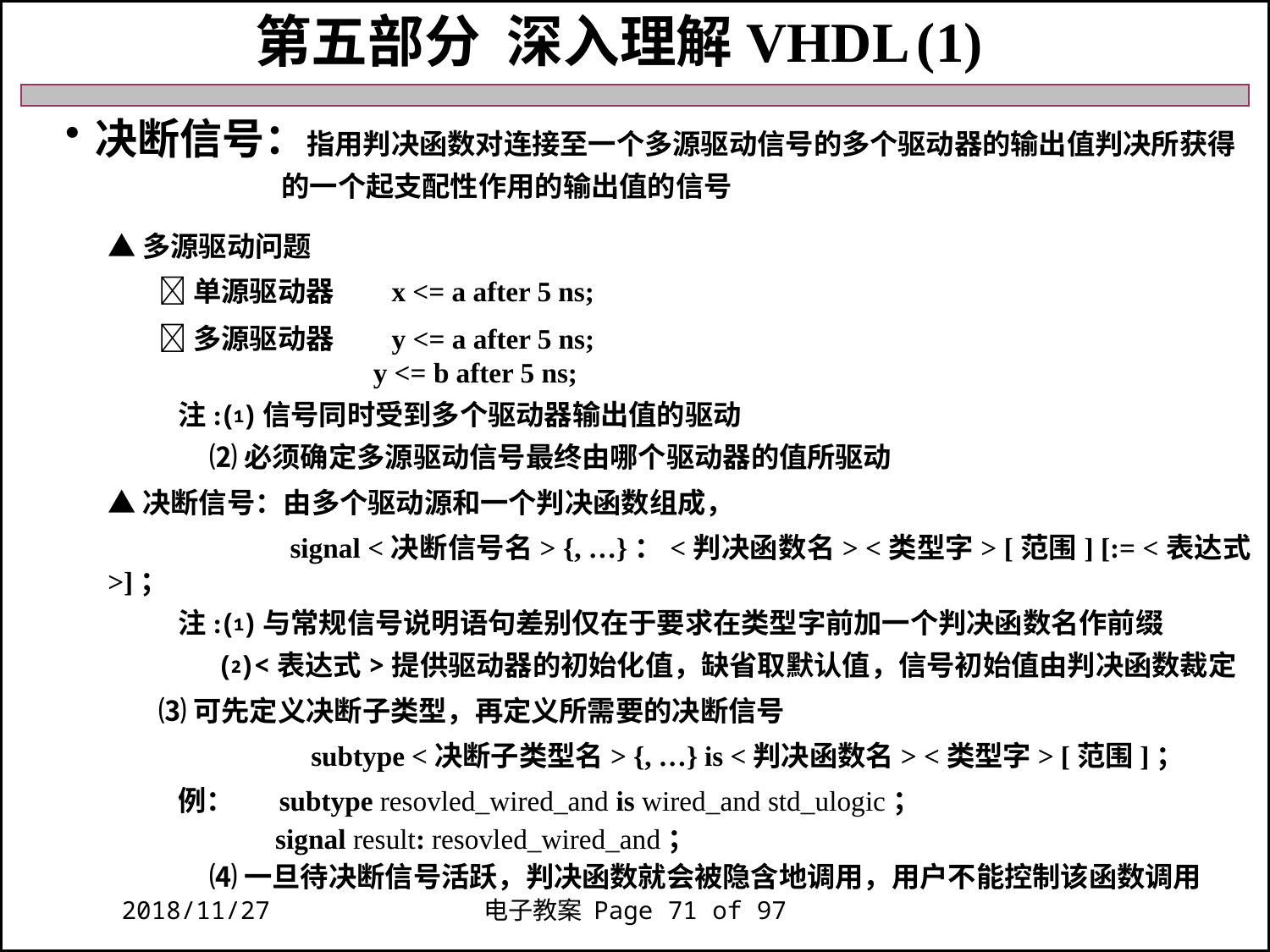

第五部分  深入理解VHDL (1)

决断信号：指用判决函数对连接至一个多源驱动信号的多个驱动器的输出值判决所获得
                                 的一个起支配性作用的输出值的信号
▲多源驱动问题
        •单源驱动器        x <= a after 5 ns;
        •多源驱动器        y <= a after 5 ns;
                                      y <= b after 5 ns;
          注:⑴信号同时受到多个驱动器输出值的驱动
                ⑵必须确定多源驱动信号最终由哪个驱动器的值所驱动
▲决断信号：由多个驱动源和一个判决函数组成，
                         signal <决断信号名> {, …}：<判决函数名> <类型字> [范围] [:= <表达式>]；
          注:⑴与常规信号说明语句差别仅在于要求在类型字前加一个判决函数名作前缀
                ⑵<表达式>提供驱动器的初始化值，缺省取默认值，信号初始值由判决函数裁定
        ⑶可先定义决断子类型，再定义所需要的决断信号
            subtype <决断子类型名> {, …} is <判决函数名> <类型字> [范围]；
          例：      subtype resovled_wired_and is wired_and std_ulogic；
                        signal result: resovled_wired_and；
                ⑷一旦待决断信号活跃，判决函数就会被隐含地调用，用户不能控制该函数调用

2018/11/27
电子教案 Page 71 of 97